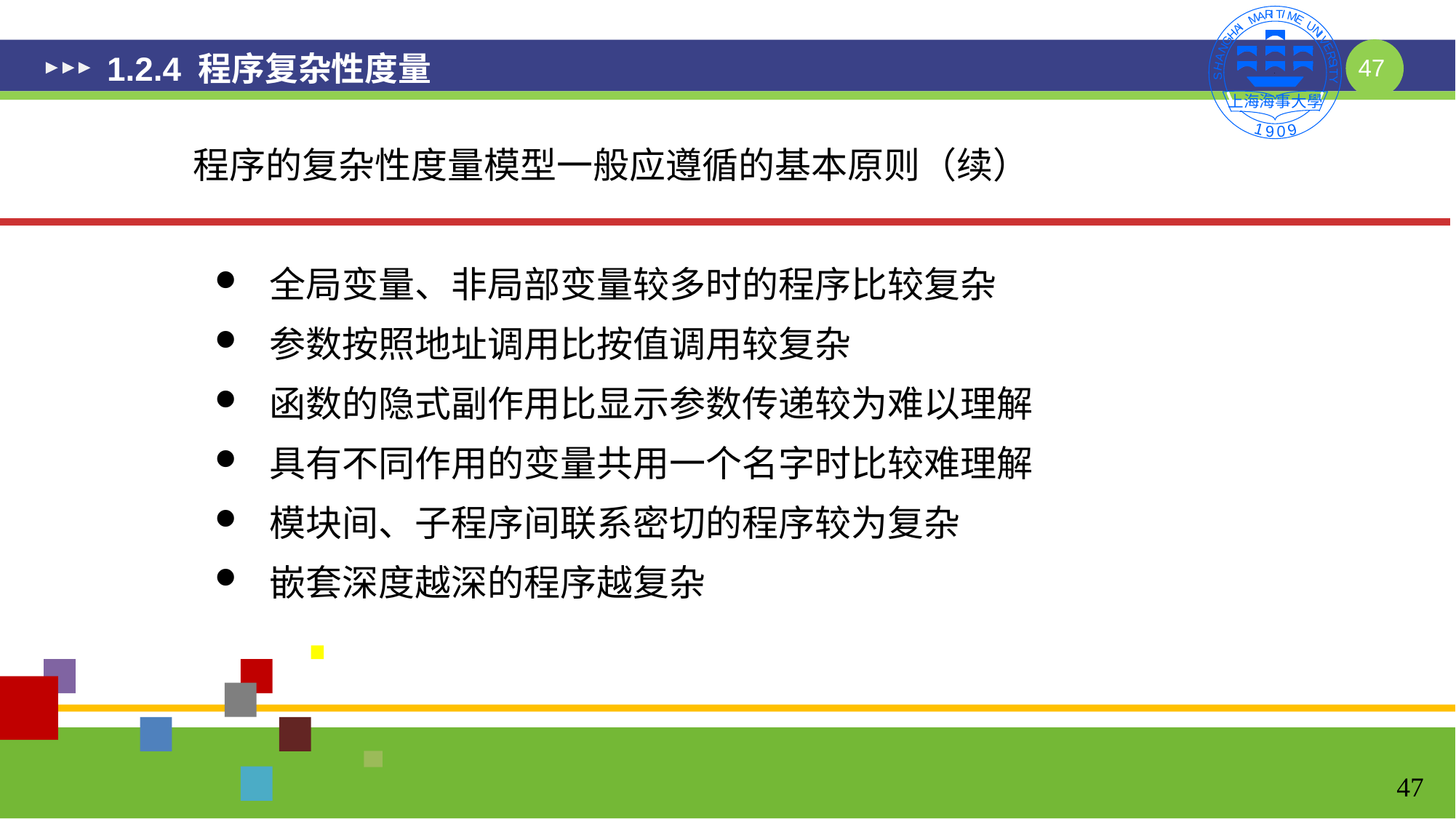

# 1.2.4 程序复杂性度量
程序的复杂性度量模型一般应遵循的基本原则（续）

全局变量、非局部变量较多时的程序比较复杂
参数按照地址调用比按值调用较复杂
函数的隐式副作用比显示参数传递较为难以理解
具有不同作用的变量共用一个名字时比较难理解
模块间、子程序间联系密切的程序较为复杂
嵌套深度越深的程序越复杂

47

47